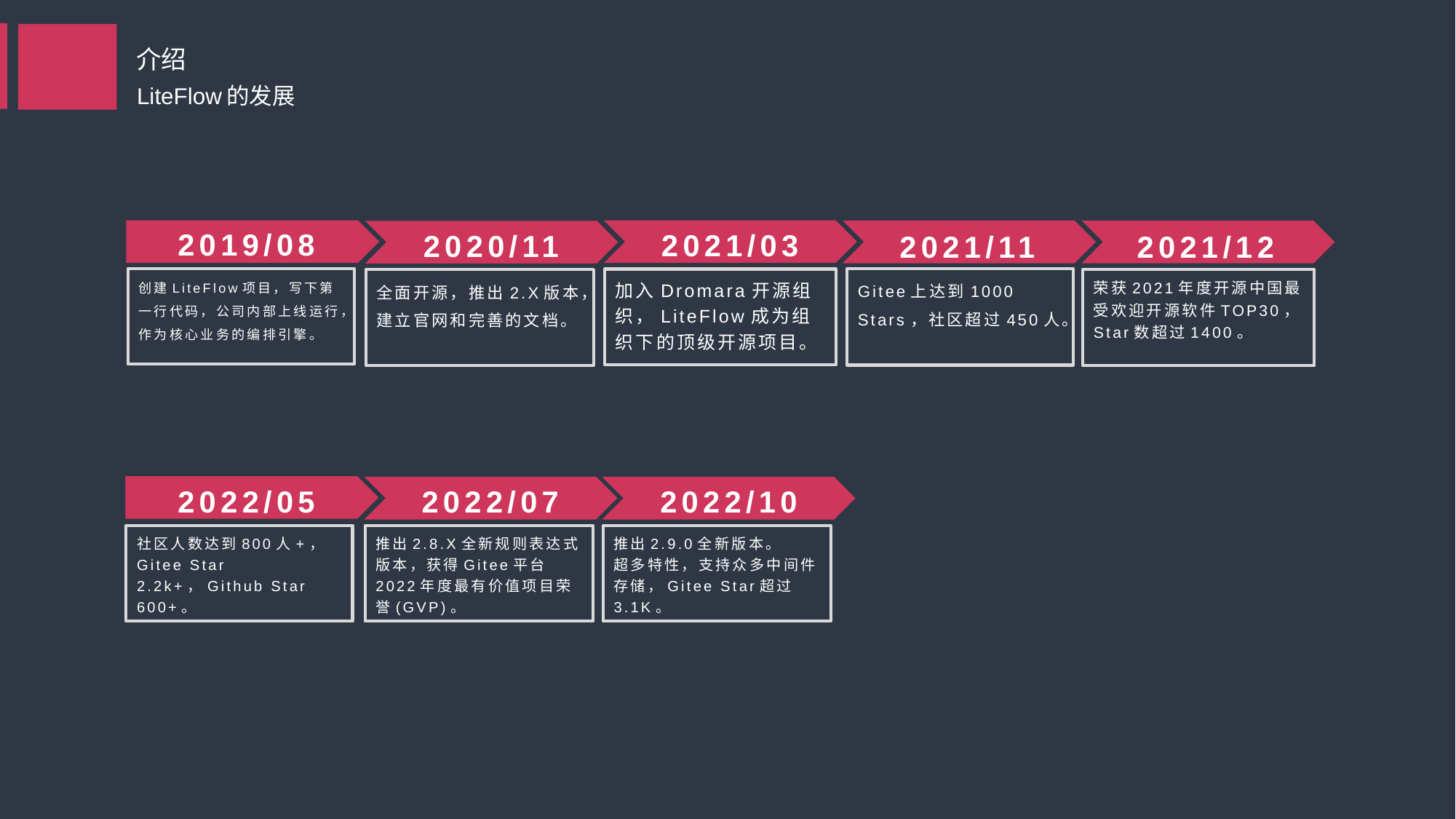

介绍
LiteFlow的发展
2019/08
2021/03
2020/11
2021/11
2021/12

创建LiteFlow项目，写下第一行代码，公司内部上线运行，作为核心业务的编排引擎。
Gitee上达到1000 Stars，社区超过450人。
加入Dromara开源组织，LiteFlow成为组织下的顶级开源项目。
荣获2021年度开源中国最受欢迎开源软件TOP30，Star数超过1400。
全面开源，推出2.X版本，
建立官网和完善的文档。
2022/05
2022/07
2022/10

推出2.8.X全新规则表达式版本，获得Gitee平台2022年度最有价值项目荣誉(GVP)。
推出2.9.0全新版本。
超多特性，支持众多中间件存储，Gitee Star超过3.1K。
社区人数达到800人+，Gitee Star 2.2k+，Github Star 600+。